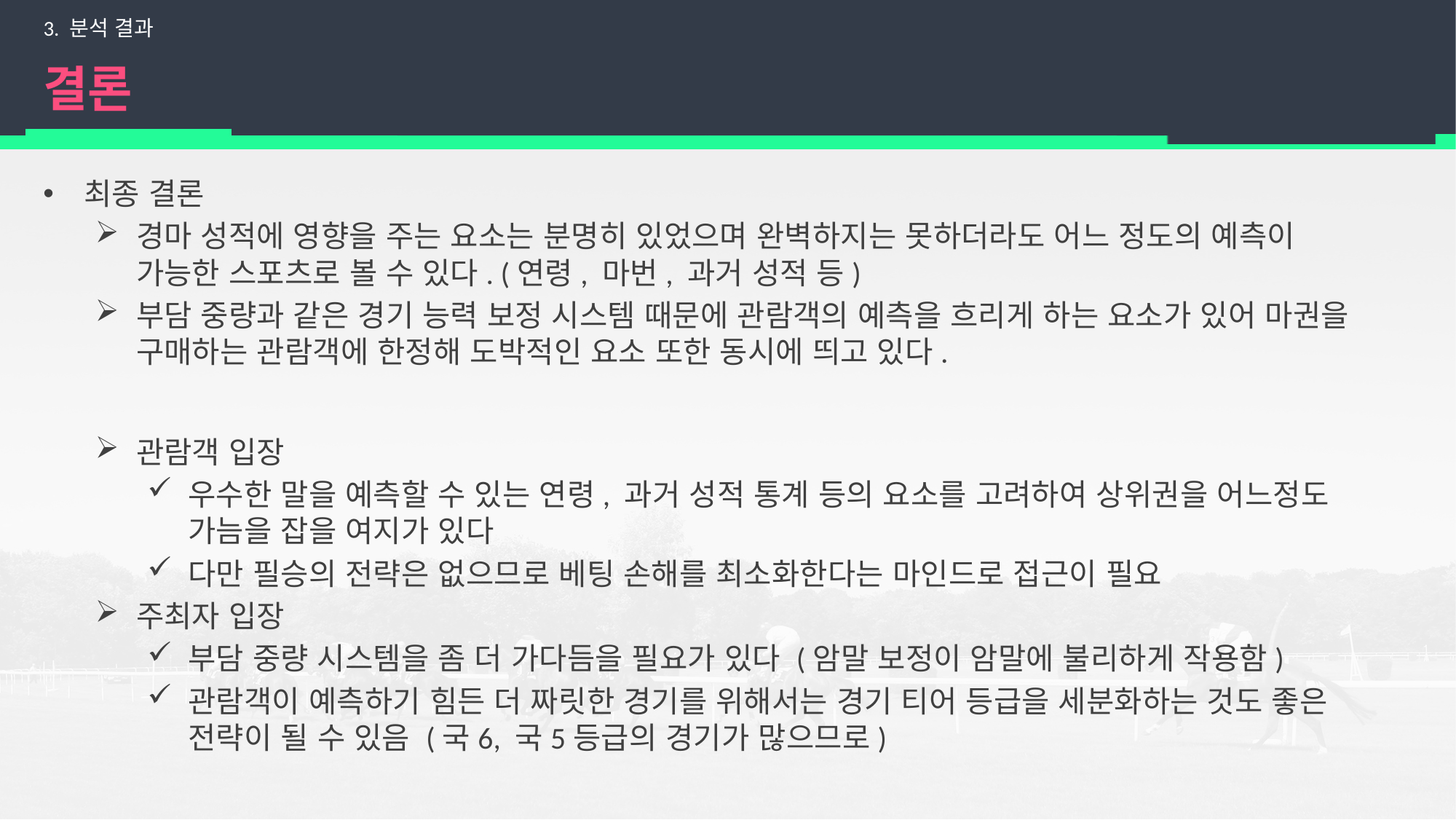

3. 분석 결과
# 결론
최종 결론
경마 성적에 영향을 주는 요소는 분명히 있었으며 완벽하지는 못하더라도 어느 정도의 예측이 가능한 스포츠로 볼 수 있다. (연령, 마번, 과거 성적 등)
부담 중량과 같은 경기 능력 보정 시스템 때문에 관람객의 예측을 흐리게 하는 요소가 있어 마권을 구매하는 관람객에 한정해 도박적인 요소 또한 동시에 띄고 있다.

관람객 입장
우수한 말을 예측할 수 있는 연령, 과거 성적 통계 등의 요소를 고려하여 상위권을 어느정도 가늠을 잡을 여지가 있다
다만 필승의 전략은 없으므로 베팅 손해를 최소화한다는 마인드로 접근이 필요
주최자 입장
부담 중량 시스템을 좀 더 가다듬을 필요가 있다 (암말 보정이 암말에 불리하게 작용함)
관람객이 예측하기 힘든 더 짜릿한 경기를 위해서는 경기 티어 등급을 세분화하는 것도 좋은 전략이 될 수 있음 (국6, 국5등급의 경기가 많으므로)